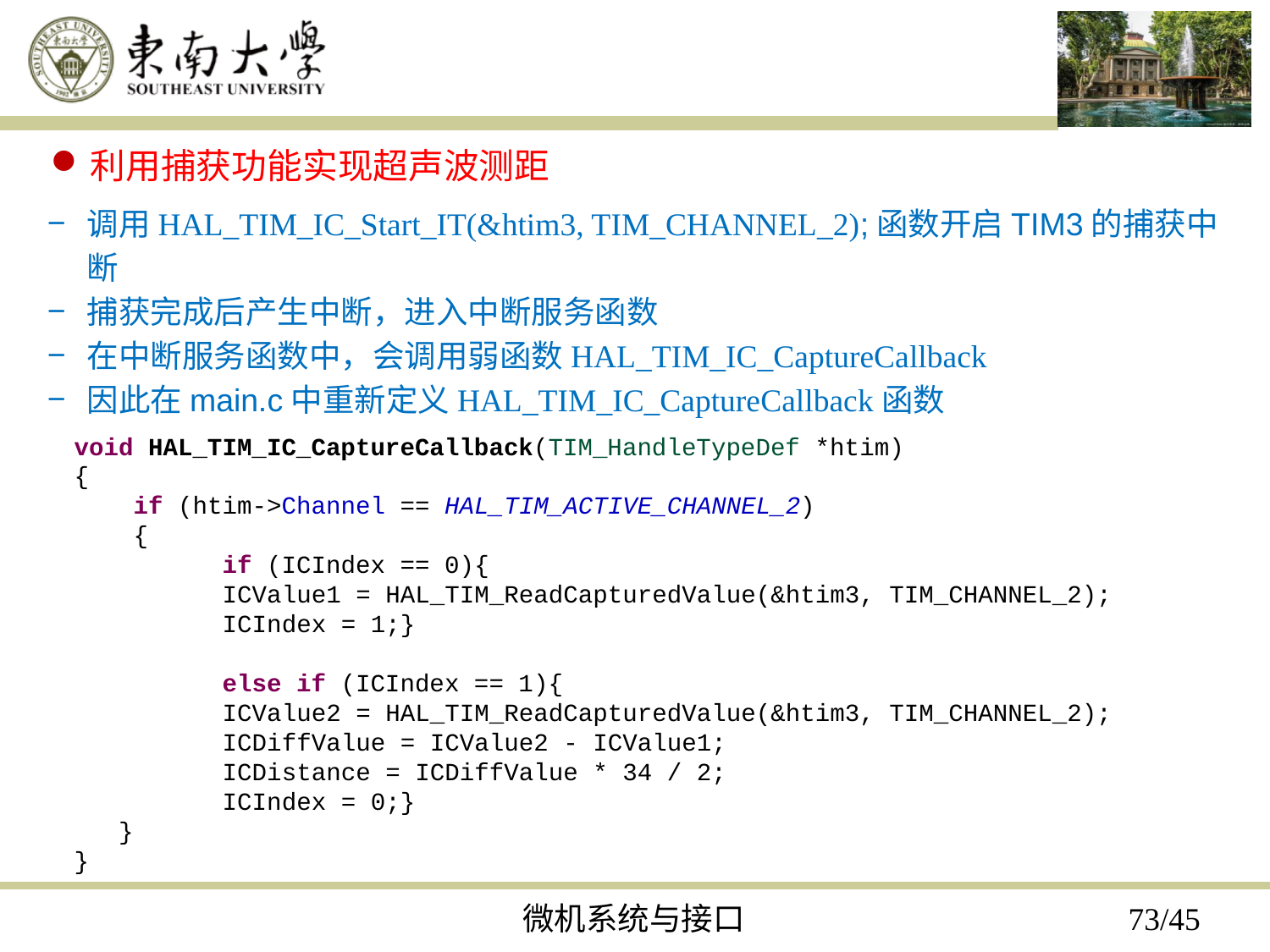

利用捕获功能实现超声波测距
调用HAL_TIM_IC_Start_IT(&htim3, TIM_CHANNEL_2);函数开启TIM3的捕获中断
捕获完成后产生中断，进入中断服务函数
在中断服务函数中，会调用弱函数HAL_TIM_IC_CaptureCallback
因此在main.c中重新定义HAL_TIM_IC_CaptureCallback函数

void HAL_TIM_IC_CaptureCallback(TIM_HandleTypeDef *htim)
{
    if (htim->Channel == HAL_TIM_ACTIVE_CHANNEL_2)
    {
          if (ICIndex == 0){
          ICValue1 = HAL_TIM_ReadCapturedValue(&htim3, TIM_CHANNEL_2);
          ICIndex = 1;}

          else if (ICIndex == 1){
          ICValue2 = HAL_TIM_ReadCapturedValue(&htim3, TIM_CHANNEL_2);
          ICDiffValue = ICValue2 - ICValue1;
          ICDistance = ICDiffValue * 34 / 2;
          ICIndex = 0;}
   }
}